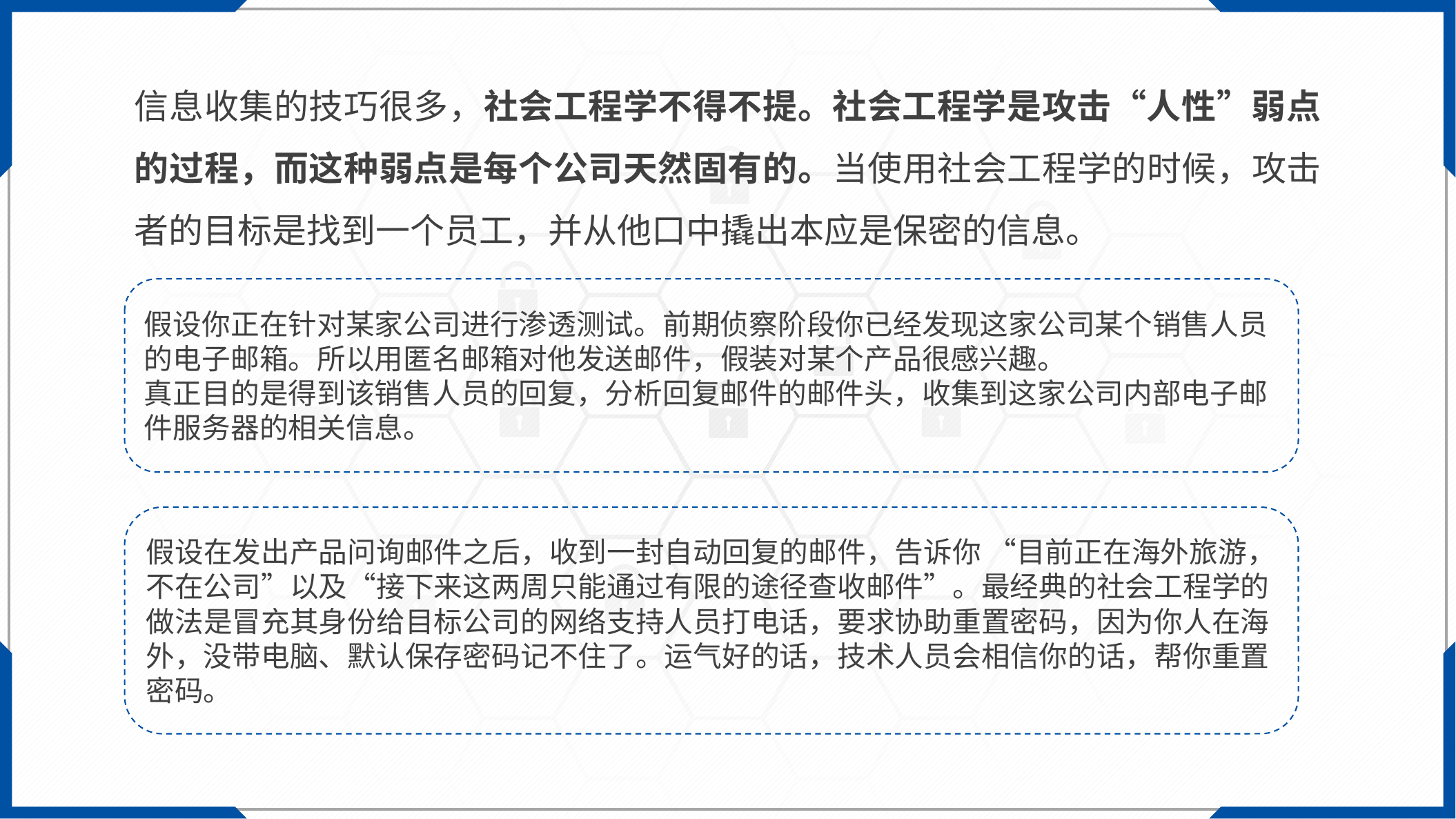

信息收集的技巧很多，社会工程学不得不提。社会工程学是攻击“人性”弱点的过程，而这种弱点是每个公司天然固有的。当使用社会工程学的时候，攻击者的目标是找到一个员工，并从他口中撬出本应是保密的信息。
假设你正在针对某家公司进行渗透测试。前期侦察阶段你已经发现这家公司某个销售人员的电子邮箱。所以用匿名邮箱对他发送邮件，假装对某个产品很感兴趣。
真正目的是得到该销售人员的回复，分析回复邮件的邮件头，收集到这家公司内部电子邮件服务器的相关信息。
假设在发出产品问询邮件之后，收到一封自动回复的邮件，告诉你 “目前正在海外旅游，不在公司”以及“接下来这两周只能通过有限的途径查收邮件”。最经典的社会工程学的做法是冒充其身份给目标公司的网络支持人员打电话，要求协助重置密码，因为你人在海外，没带电脑、默认保存密码记不住了。运气好的话，技术人员会相信你的话，帮你重置密码。